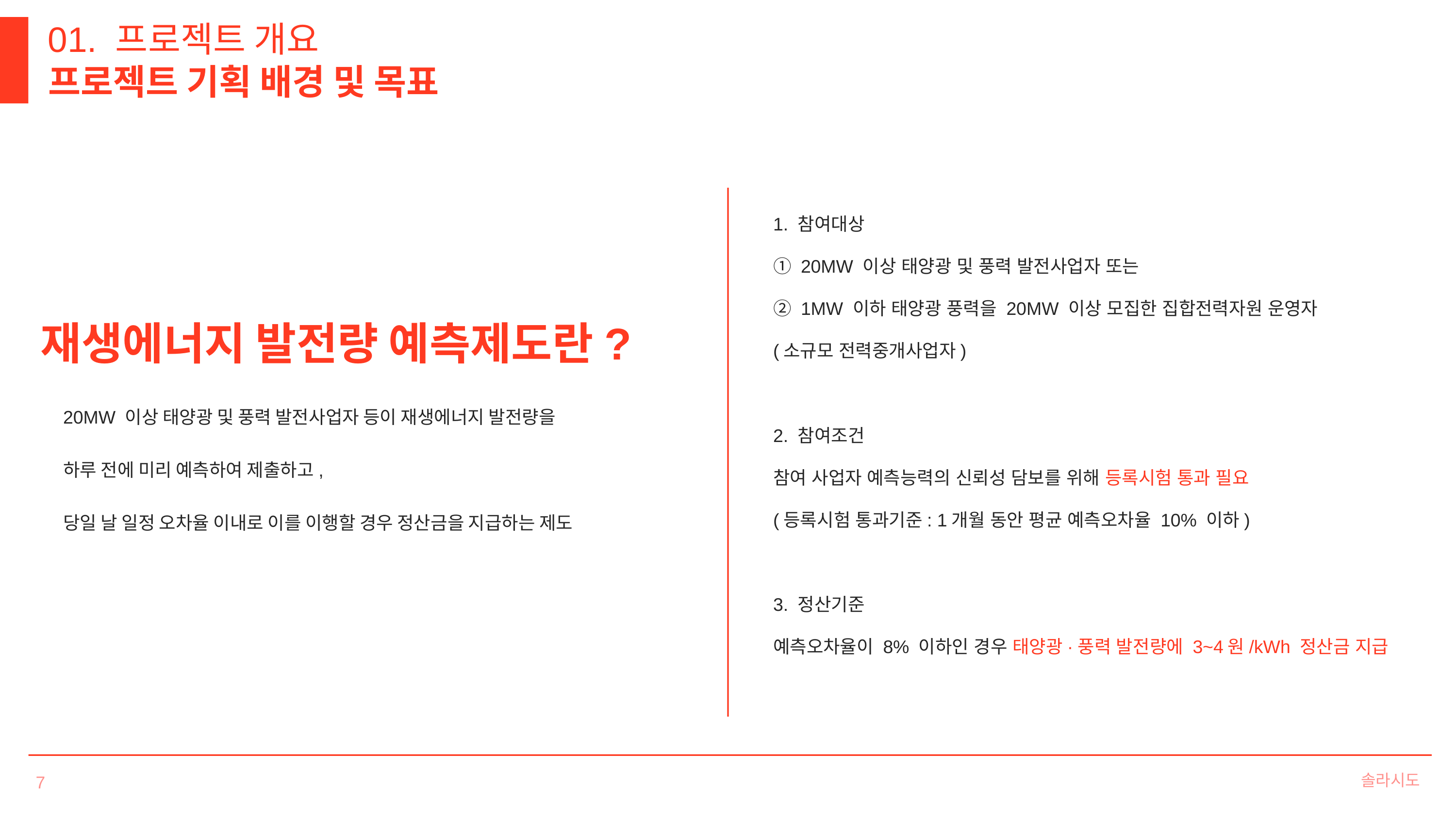

01. 프로젝트 개요
프로젝트 기획 배경 및 목표
1. 참여대상
① 20MW 이상 태양광 및 풍력 발전사업자 또는
② 1MW 이하 태양광 풍력을 20MW 이상 모집한 집합전력자원 운영자
(소규모 전력중개사업자)

2. 참여조건
참여 사업자 예측능력의 신뢰성 담보를 위해 등록시험 통과 필요
(등록시험 통과기준: 1개월 동안 평균 예측오차율 10% 이하)

3. 정산기준
예측오차율이 8% 이하인 경우 태양광·풍력 발전량에 3~4원/kWh 정산금 지급

재생에너지 발전량 예측제도란?
20MW 이상 태양광 및 풍력 발전사업자 등이 재생에너지 발전량을
하루 전에 미리 예측하여 제출하고,
당일 날 일정 오차율 이내로 이를 이행할 경우 정산금을 지급하는 제도

솔라시도
7